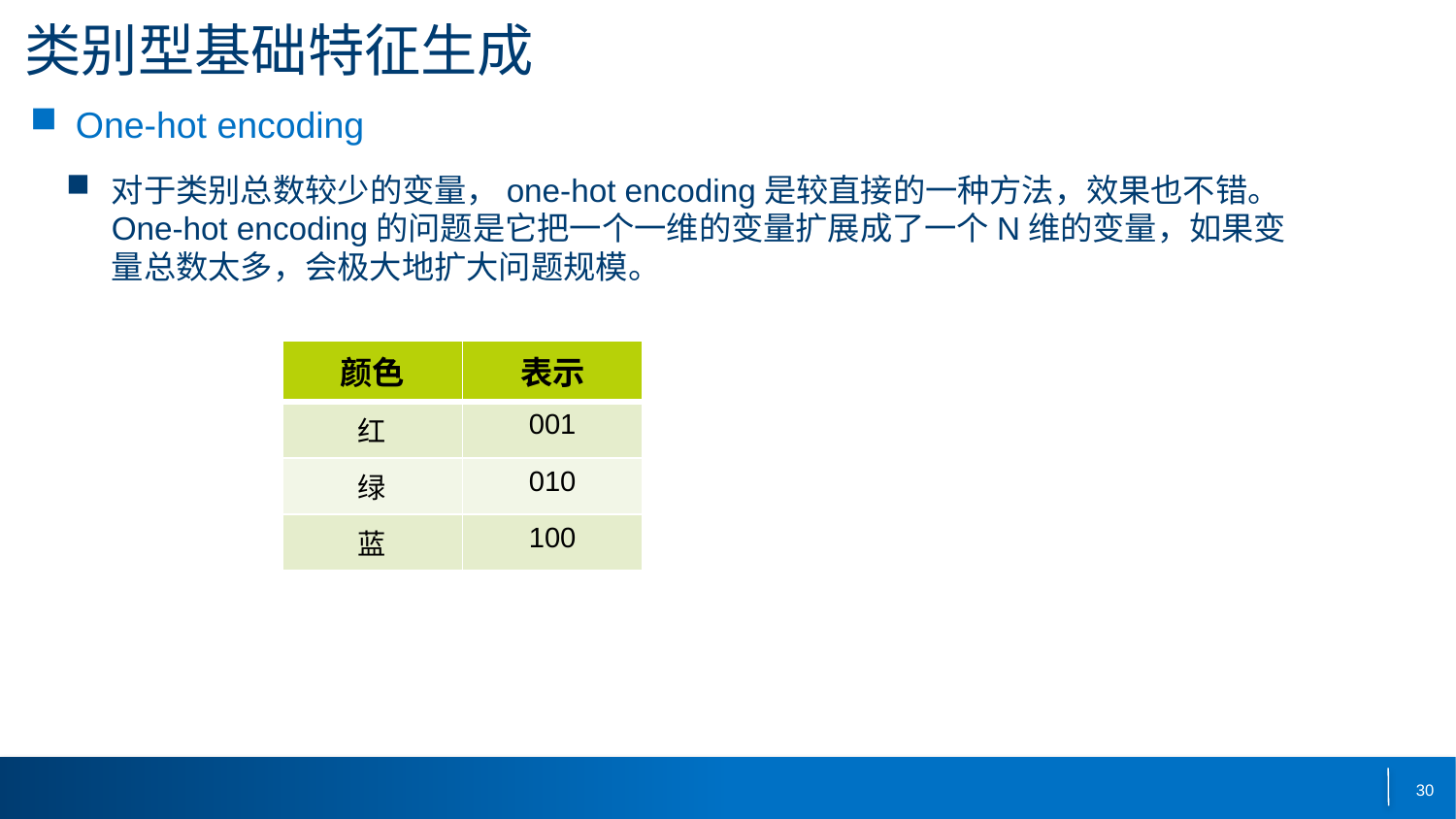

# 类别型基础特征生成
One-hot encoding
对于类别总数较少的变量，one-hot encoding是较直接的一种方法，效果也不错。One-hot encoding的问题是它把一个一维的变量扩展成了一个N维的变量，如果变量总数太多，会极大地扩大问题规模。

| 颜色 | 表示 |
| --- | --- |
| 红 | 001 |
| 绿 | 010 |
| 蓝 | 100 |
30